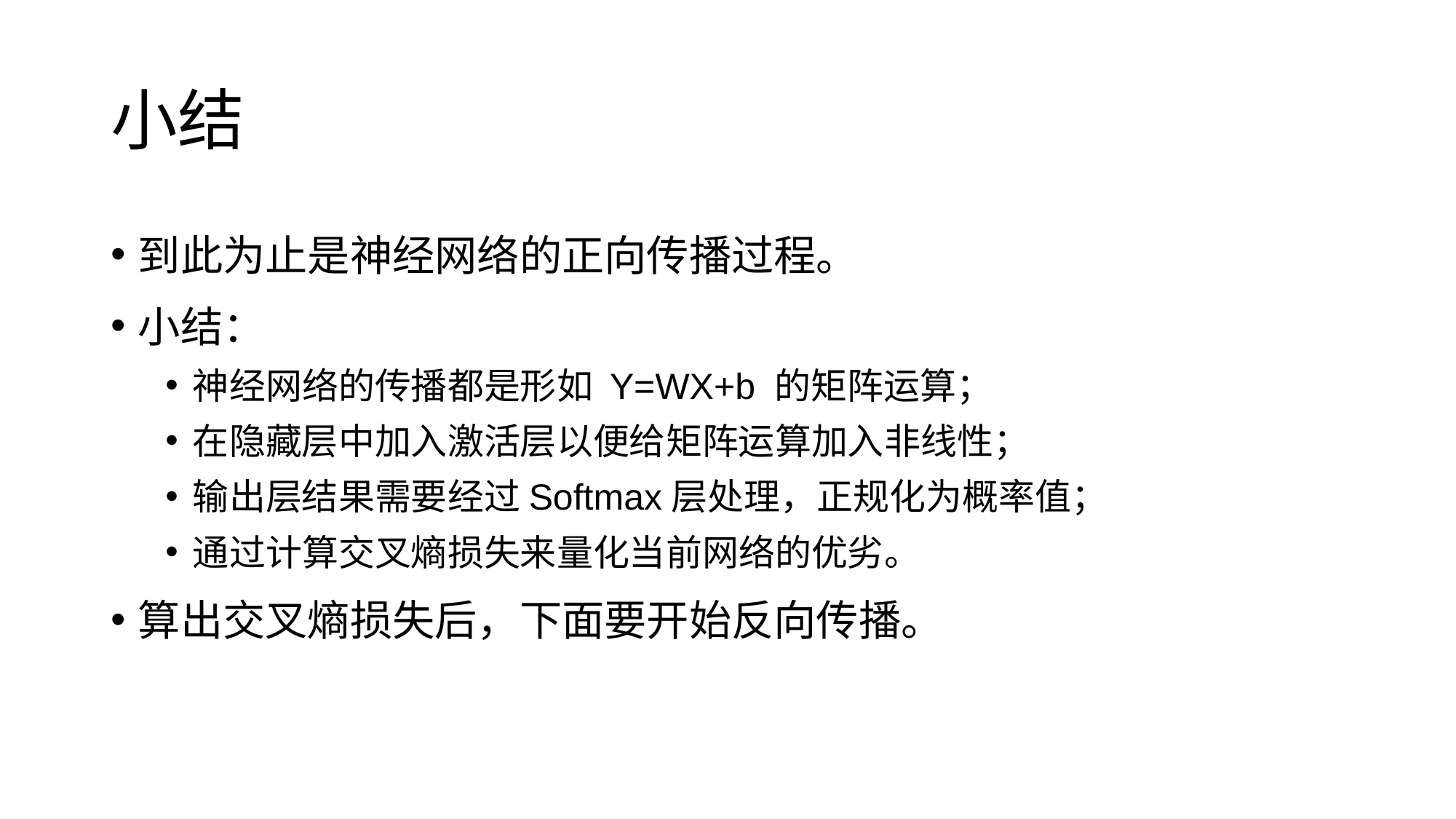

# 小结
到此为止是神经网络的正向传播过程。
小结：
神经网络的传播都是形如 Y=WX+b 的矩阵运算；
在隐藏层中加入激活层以便给矩阵运算加入非线性；
输出层结果需要经过Softmax层处理，正规化为概率值；
通过计算交叉熵损失来量化当前网络的优劣。
算出交叉熵损失后，下面要开始反向传播。